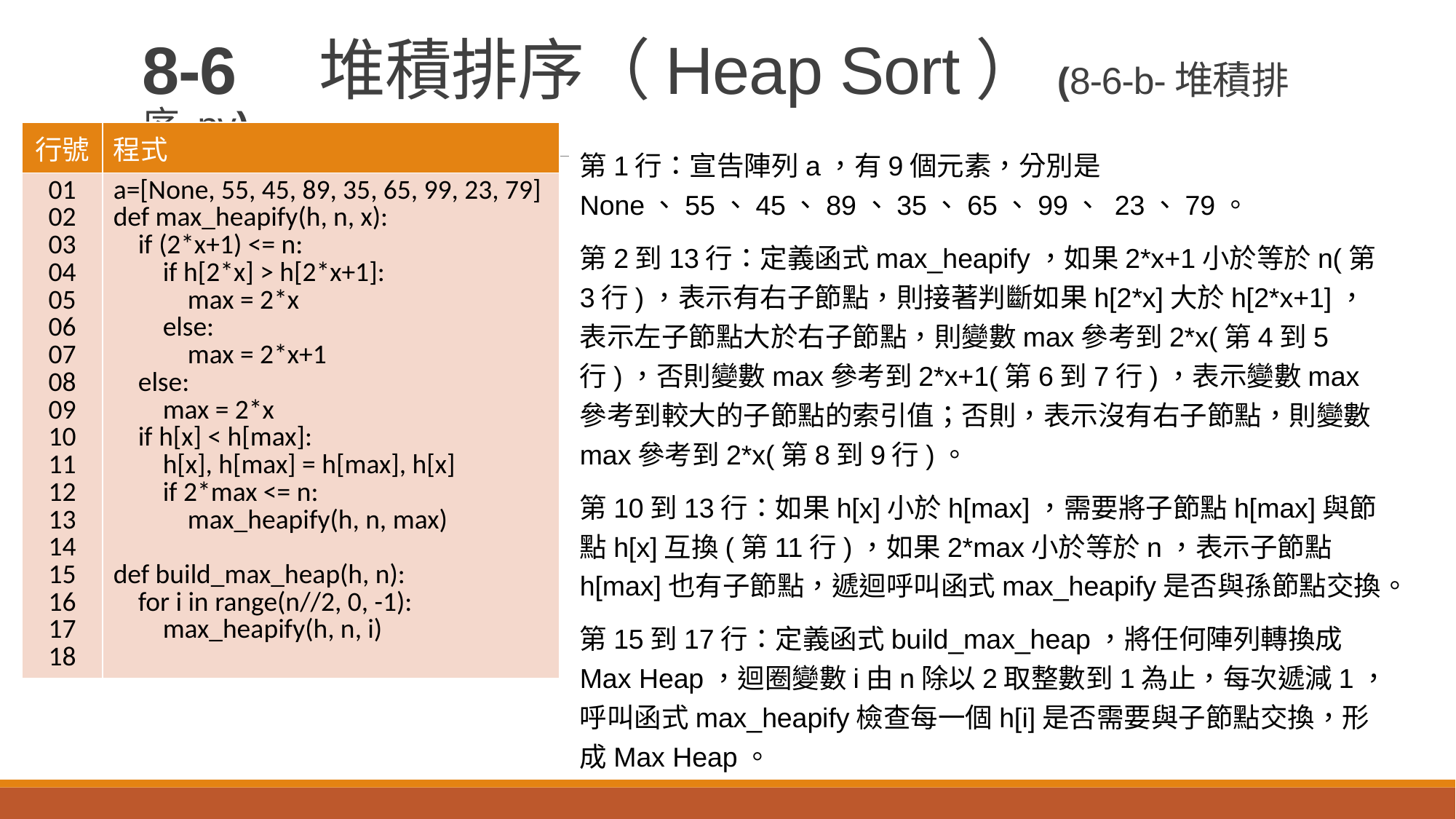

# 8-6　堆積排序（Heap Sort）(8-6-b-堆積排序.py)
| 行號 | 程式 |
| --- | --- |
| 01 02 03 04 05 06 07 08 09 10 11 12 13 14 15 16 17 18 | a=[None, 55, 45, 89, 35, 65, 99, 23, 79] def max\_heapify(h, n, x): if (2\*x+1) <= n: if h[2\*x] > h[2\*x+1]: max = 2\*x else: max = 2\*x+1 else: max = 2\*x if h[x] < h[max]: h[x], h[max] = h[max], h[x] if 2\*max <= n: max\_heapify(h, n, max) def build\_max\_heap(h, n): for i in range(n//2, 0, -1): max\_heapify(h, n, i) |
第1行：宣告陣列a，有9個元素，分別是None、55、45、89、35、65、99、 23、79。
第2到13行：定義函式max_heapify，如果2*x+1小於等於n(第3行)，表示有右子節點，則接著判斷如果h[2*x]大於h[2*x+1]，表示左子節點大於右子節點，則變數max參考到2*x(第4到5行)，否則變數max參考到2*x+1(第6到7行)，表示變數max參考到較大的子節點的索引值；否則，表示沒有右子節點，則變數max參考到2*x(第8到9行)。
第10到13行：如果h[x]小於h[max]，需要將子節點h[max]與節點h[x]互換(第11行)，如果2*max小於等於n，表示子節點h[max]也有子節點，遞迴呼叫函式max_heapify是否與孫節點交換。
第15到17行：定義函式build_max_heap，將任何陣列轉換成Max Heap，迴圈變數i由n除以2取整數到1為止，每次遞減1，呼叫函式max_heapify檢查每一個h[i]是否需要與子節點交換，形成Max Heap。
(1) 程式碼與解說